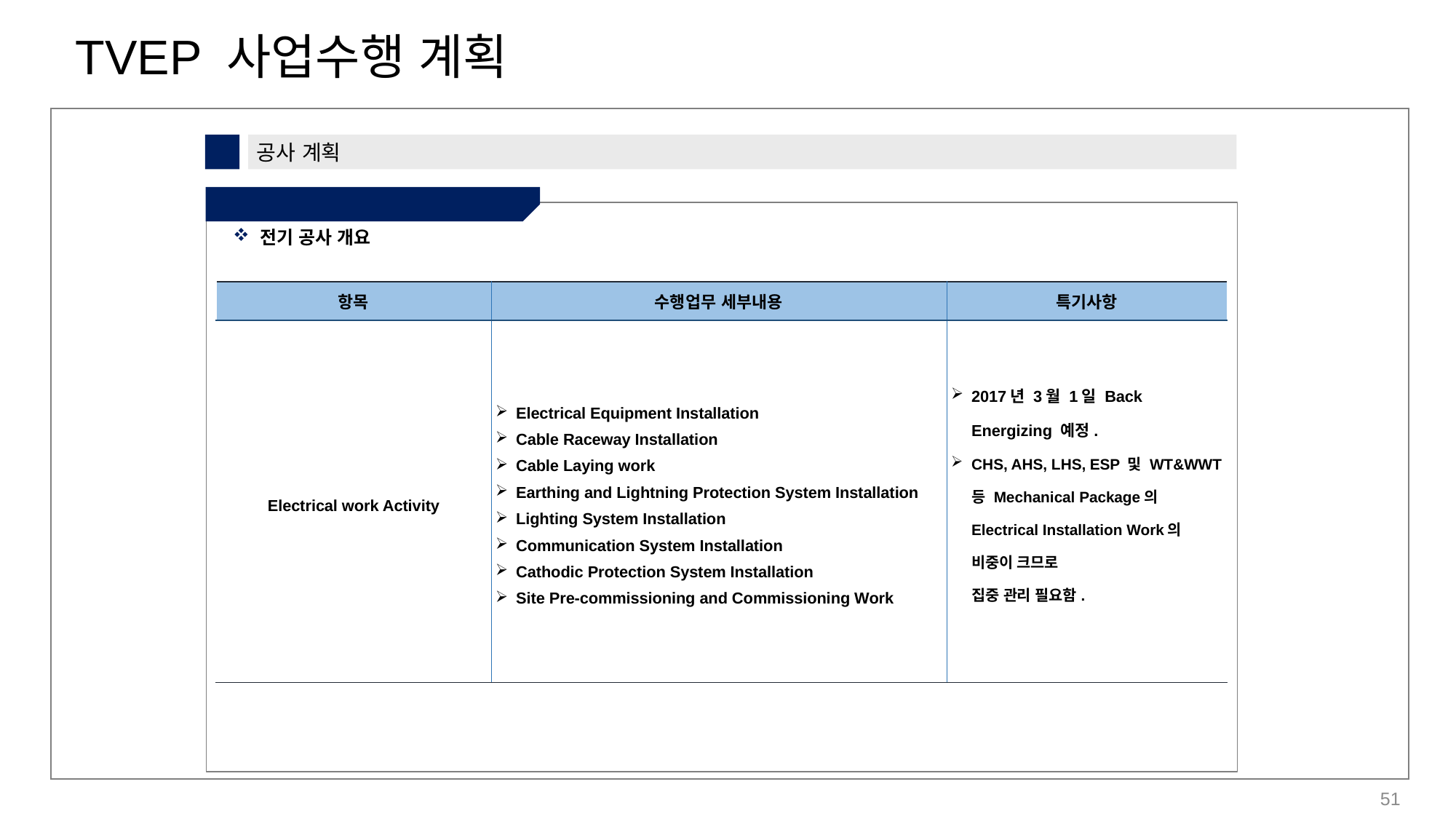

7
공사 계획
⑤ 공사 수행 전략 – 전기

전기 공사 개요
| 항목 | 수행업무 세부내용 | 특기사항 |
| --- | --- | --- |
| Electrical work Activity | Electrical Equipment Installation Cable Raceway Installation Cable Laying work Earthing and Lightning Protection System Installation Lighting System Installation Communication System Installation Cathodic Protection System Installation Site Pre-commissioning and Commissioning Work | 2017년 3월 1일 Back Energizing 예정. CHS, AHS, LHS, ESP 및 WT&WWT 등 Mechanical Package의 Electrical Installation Work의 비중이 크므로 집중 관리 필요함. |
51